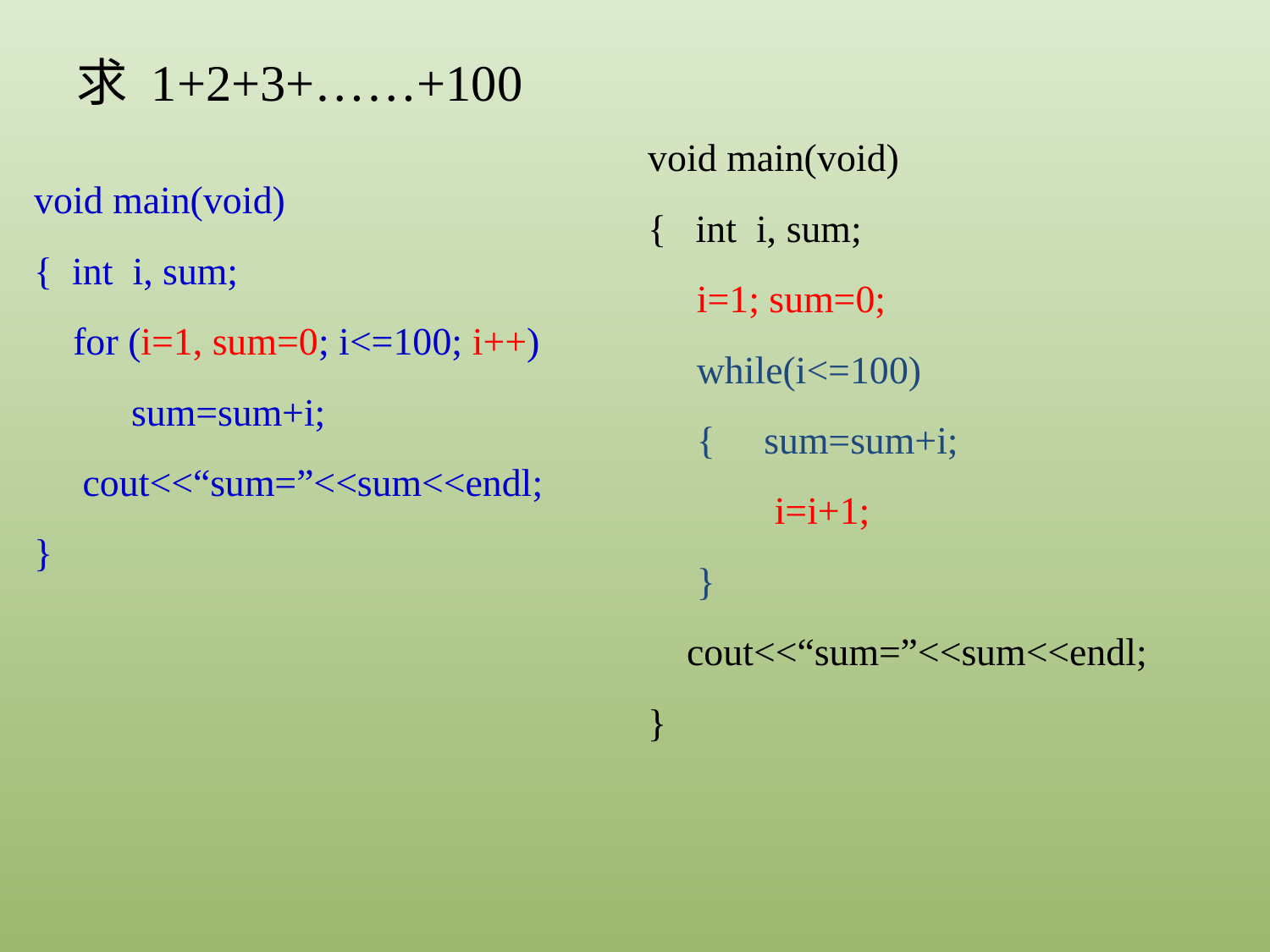

求 1+2+3+……+100
void main(void)
{   int  i, sum;
     i=1; sum=0;
     while(i<=100)
     {     sum=sum+i;
             i=i+1;
     }
    cout<<“sum=”<<sum<<endl;
}
void main(void)
{  int  i, sum;
    for (i=1, sum=0; i<=100; i++)
          sum=sum+i;
     cout<<“sum=”<<sum<<endl;
}
132